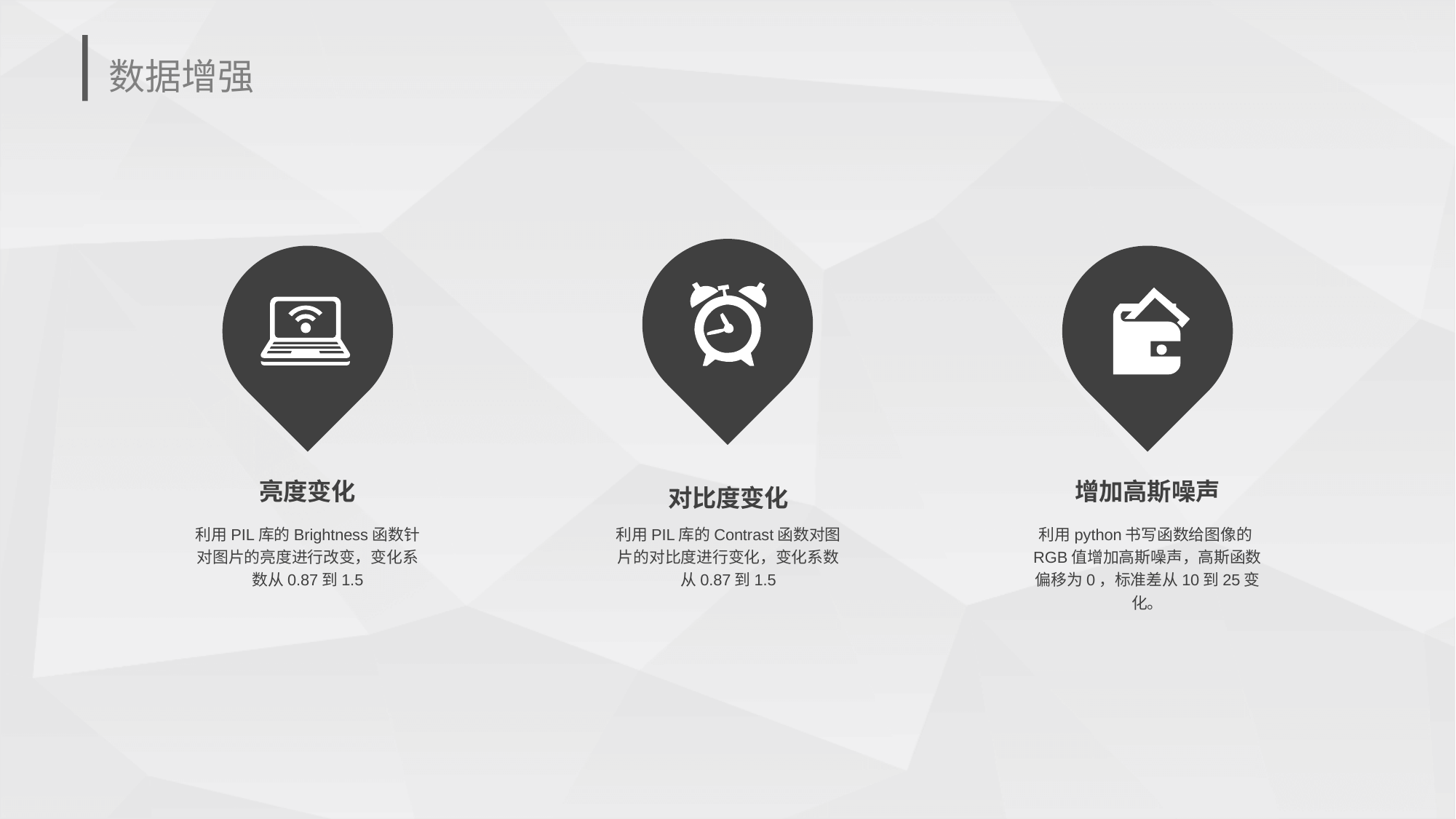

# 数据增强

亮度变化
增加高斯噪声
对比度变化
利用PIL库的Contrast函数对图片的对比度进行变化，变化系数从0.87到1.5
利用PIL库的Brightness函数针对图片的亮度进行改变，变化系数从0.87到1.5
利用python书写函数给图像的RGB值增加高斯噪声，高斯函数偏移为0，标准差从10到25变化。